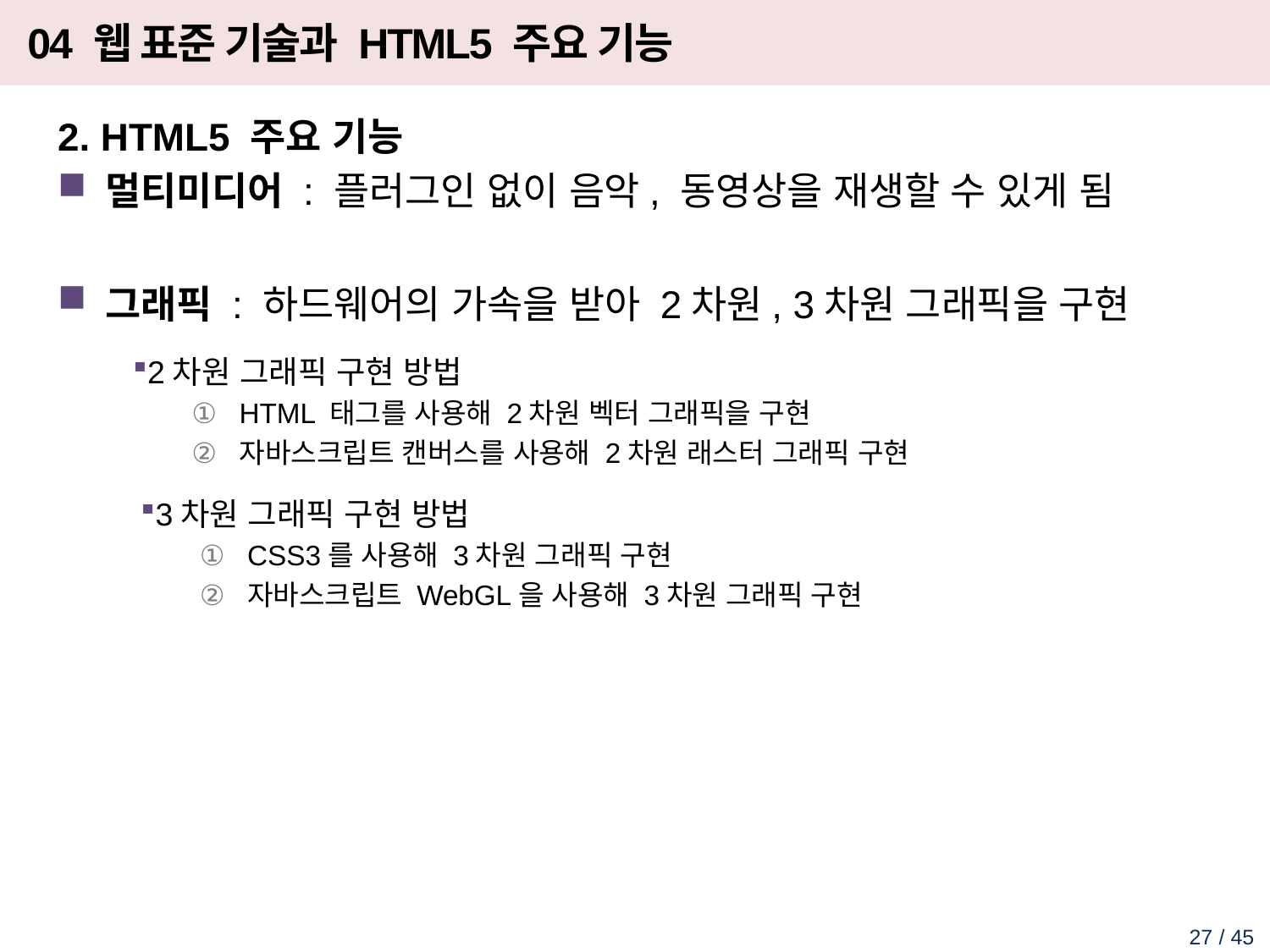

# 04 웹 표준 기술과 HTML5 주요 기능
2. HTML5 주요 기능
멀티미디어 : 플러그인 없이 음악, 동영상을 재생할 수 있게 됨

그래픽 : 하드웨어의 가속을 받아 2차원, 3차원 그래픽을 구현
2차원 그래픽 구현 방법
HTML 태그를 사용해 2차원 벡터 그래픽을 구현
자바스크립트 캔버스를 사용해 2차원 래스터 그래픽 구현
3차원 그래픽 구현 방법
CSS3를 사용해 3차원 그래픽 구현
자바스크립트 WebGL을 사용해 3차원 그래픽 구현